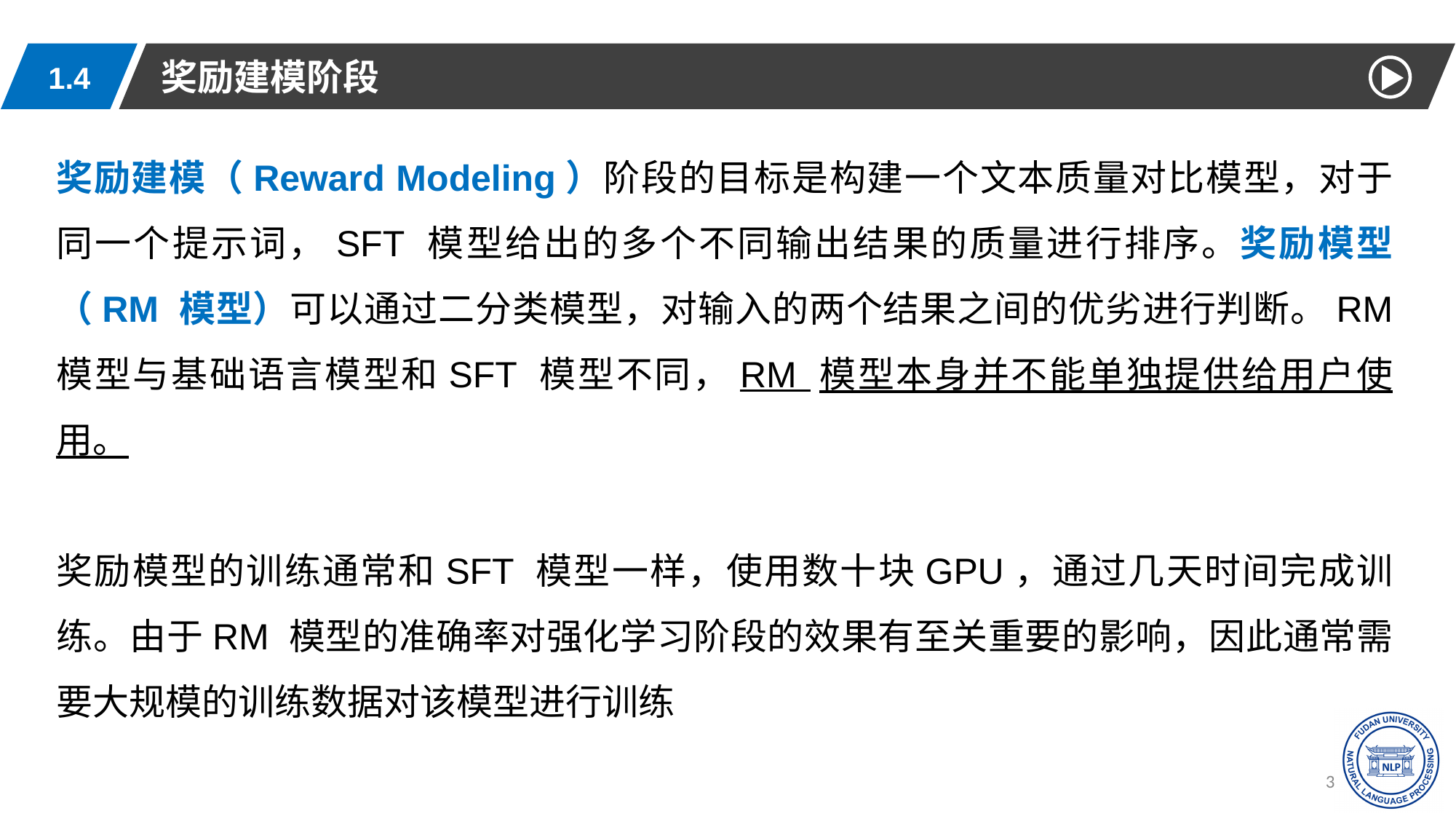

奖励建模阶段
1.4

奖励建模（Reward Modeling）阶段的目标是构建一个文本质量对比模型，对于同一个提示词，SFT 模型给出的多个不同输出结果的质量进行排序。奖励模型（RM 模型）可以通过二分类模型，对输入的两个结果之间的优劣进行判断。RM 模型与基础语言模型和SFT 模型不同，RM 模型本身并不能单独提供给用户使用。

奖励模型的训练通常和SFT 模型一样，使用数十块GPU，通过几天时间完成训练。由于RM 模型的准确率对强化学习阶段的效果有至关重要的影响，因此通常需要大规模的训练数据对该模型进行训练
34